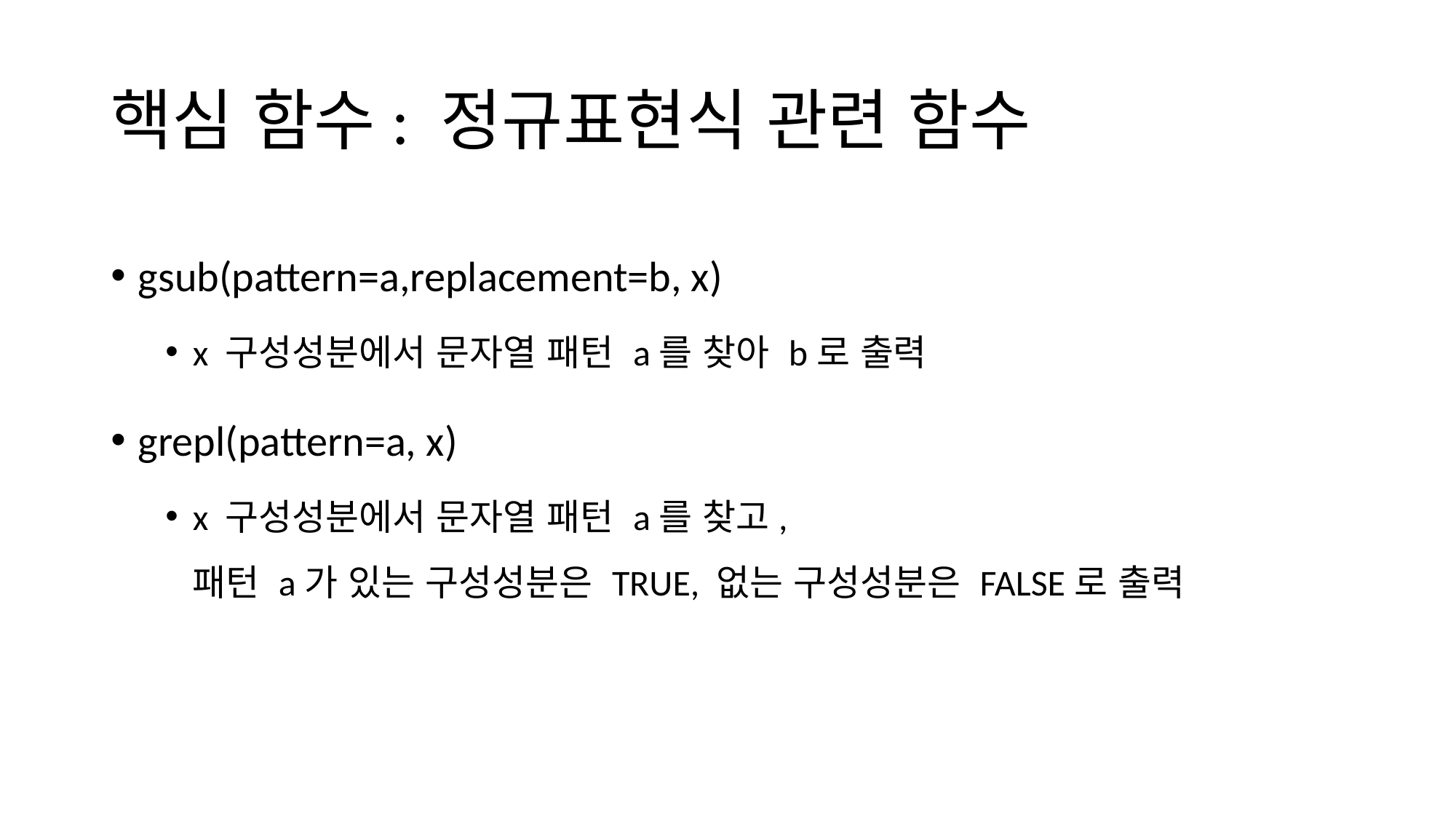

# 핵심 함수: 정규표현식 관련 함수
gsub(pattern=a,replacement=b, x)
x 구성성분에서 문자열 패턴 a를 찾아 b로 출력
grepl(pattern=a, x)
x 구성성분에서 문자열 패턴 a를 찾고,
패턴 a가 있는 구성성분은 TRUE, 없는 구성성분은 FALSE로 출력